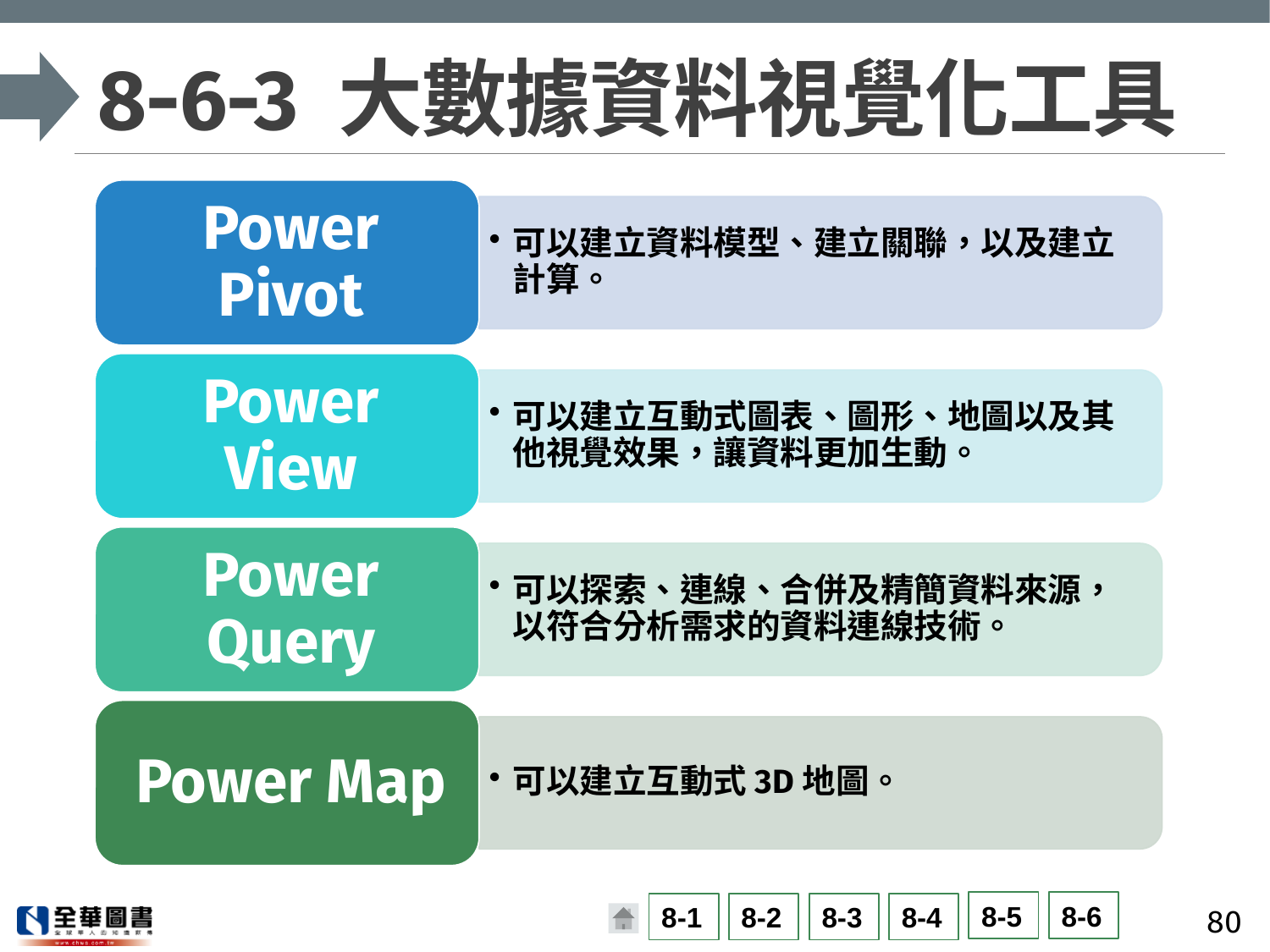

# 8-6-3 大數據資料視覺化工具
可以建立資料模型、建立關聯，以及建立計算。
Power Pivot
可以建立互動式圖表、圖形、地圖以及其他視覺效果，讓資料更加生動。
Power View
可以探索、連線、合併及精簡資料來源，以符合分析需求的資料連線技術。
Power Query
可以建立互動式3D地圖。
Power Map
80